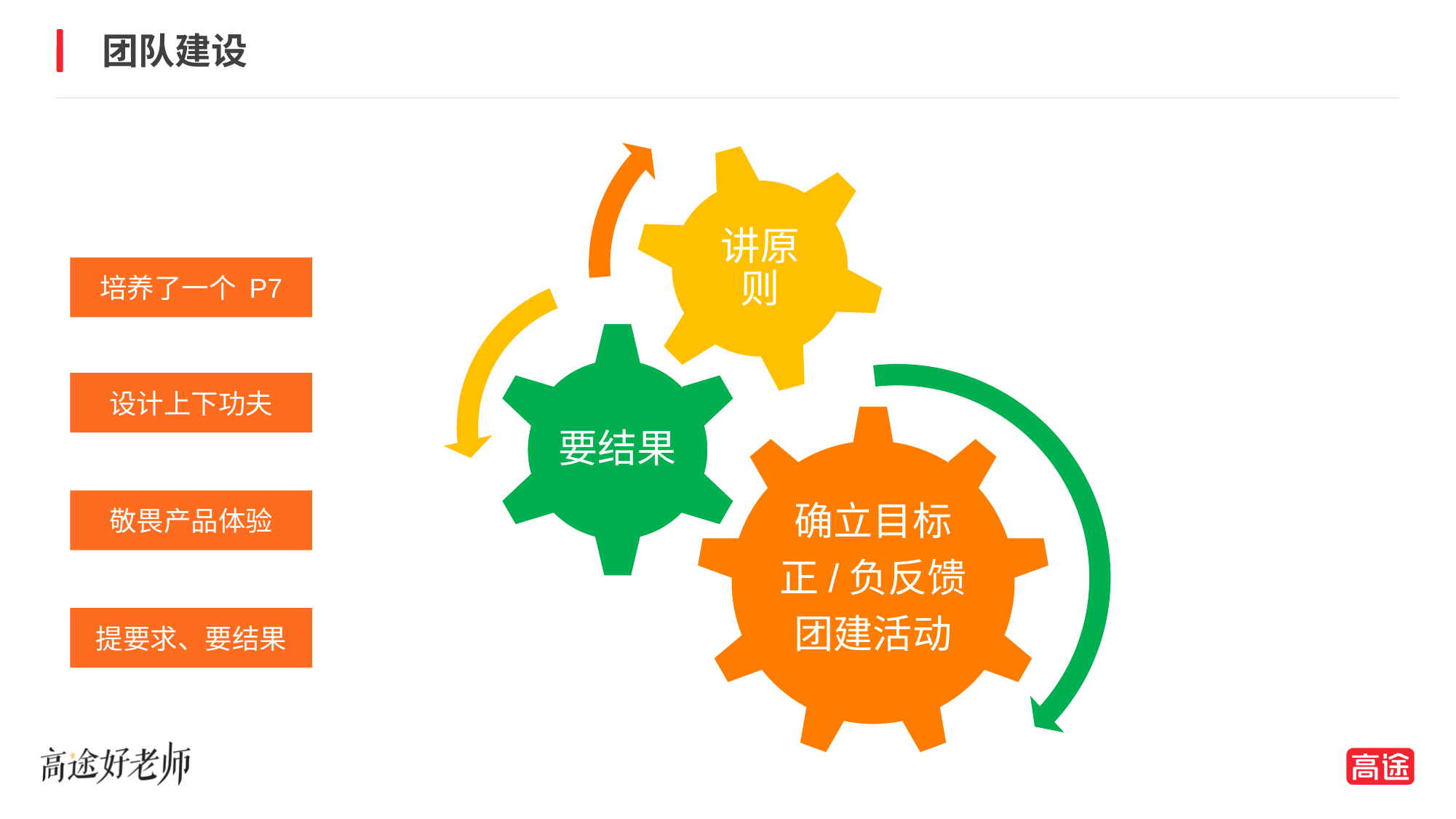

团队建设
确立目标
正/负反馈
团建活动
要结果
讲原则
培养了一个 P7
设计上下功夫
敬畏产品体验
提要求、要结果